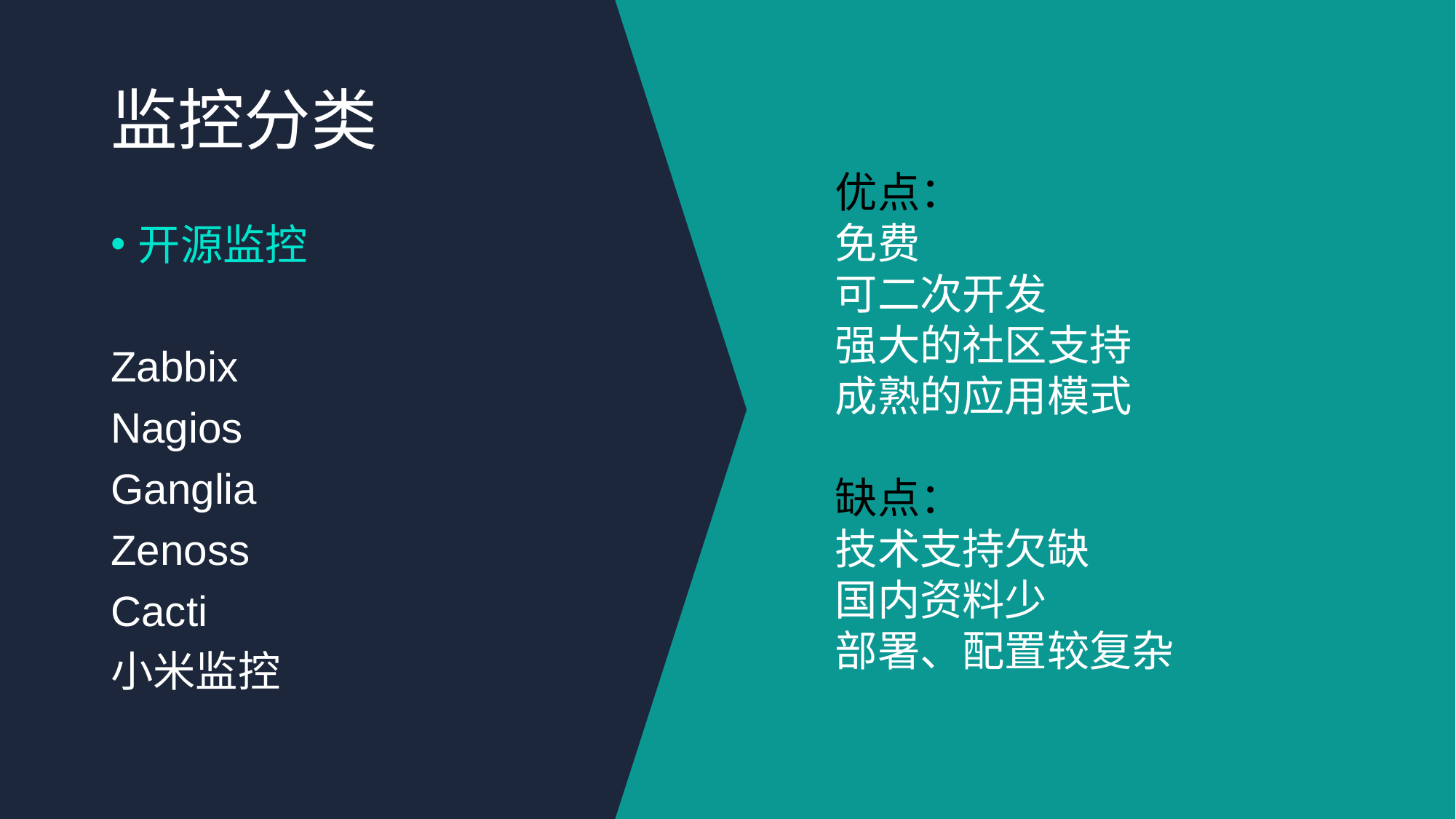

# 监控分类
优点：
免费
可二次开发
强大的社区支持
成熟的应用模式

缺点：
技术支持欠缺
国内资料少
部署、配置较复杂
开源监控

Zabbix
Nagios
Ganglia
Zenoss
Cacti
小米监控